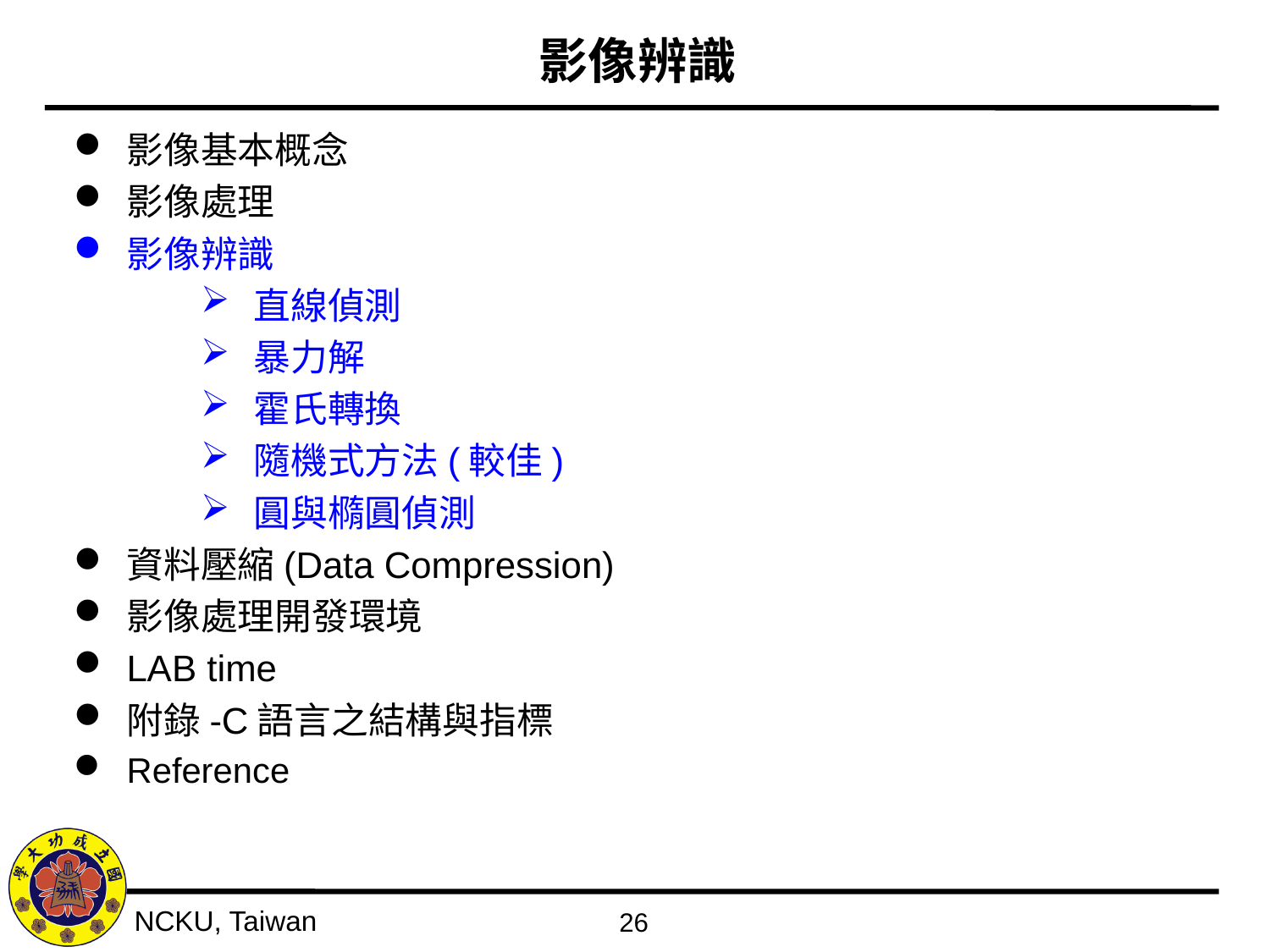

# 影像辨識
影像基本概念
影像處理
影像辨識
直線偵測
暴力解
霍氏轉換
隨機式方法(較佳)
圓與橢圓偵測
資料壓縮(Data Compression)
影像處理開發環境
LAB time
附錄-C語言之結構與指標
Reference
26